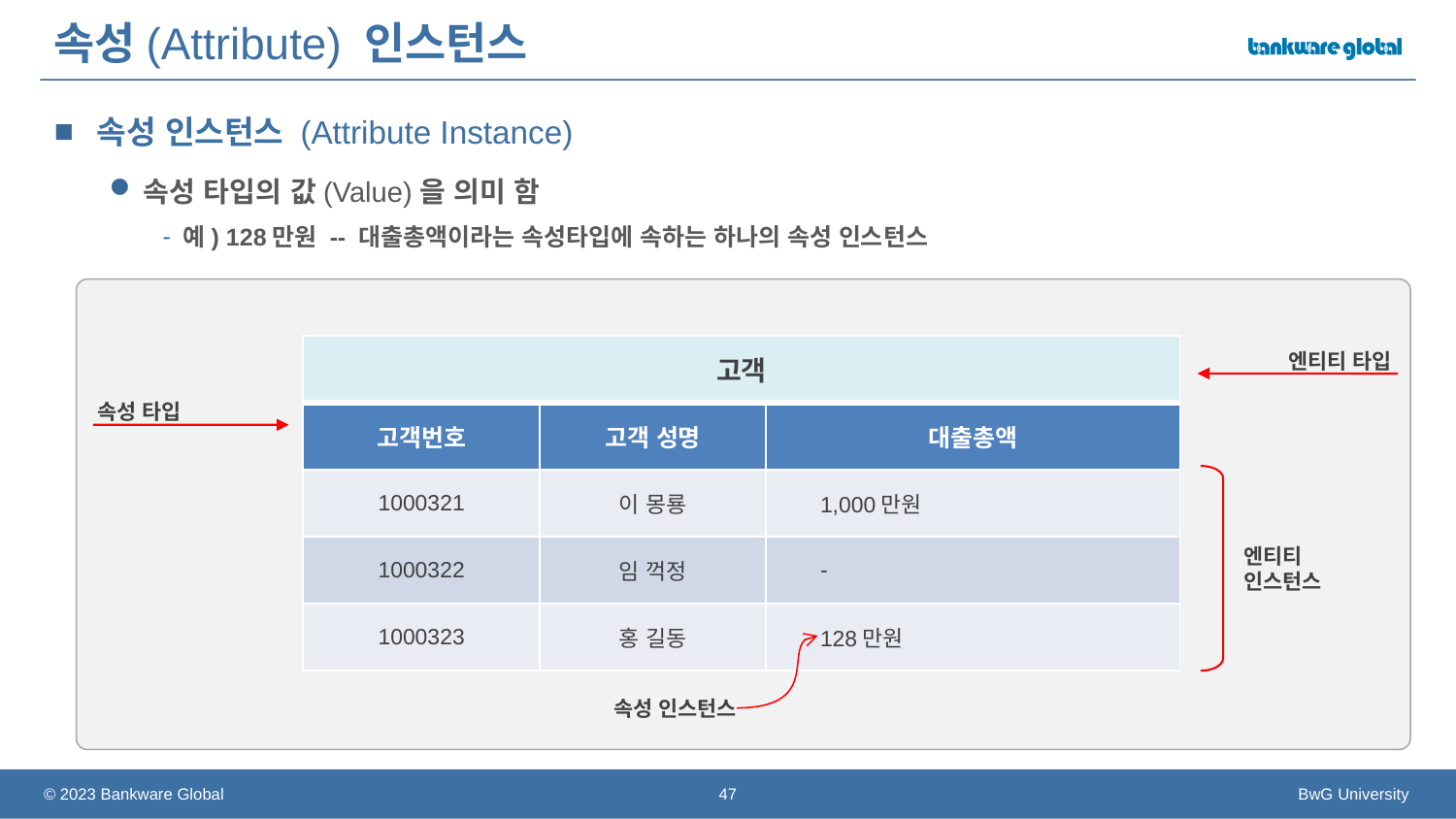

# 속성(Attribute) 인스턴스
속성 인스턴스 (Attribute Instance)
속성 타입의 값(Value)을 의미 함
예) 128만원 -- 대출총액이라는 속성타입에 속하는 하나의 속성 인스턴스

| 고객 |  |  |
| --- | --- | --- |
| 고객번호 | 고객 성명 | 대출총액 |
| 1000321 | 이 몽룡 | 1,000만원 |
| 1000322 | 임 꺽정 | - |
| 1000323 | 홍 길동 | 128만원 |
엔티티 타입

속성 타입

엔티티
인스턴스
속성 인스턴스
47